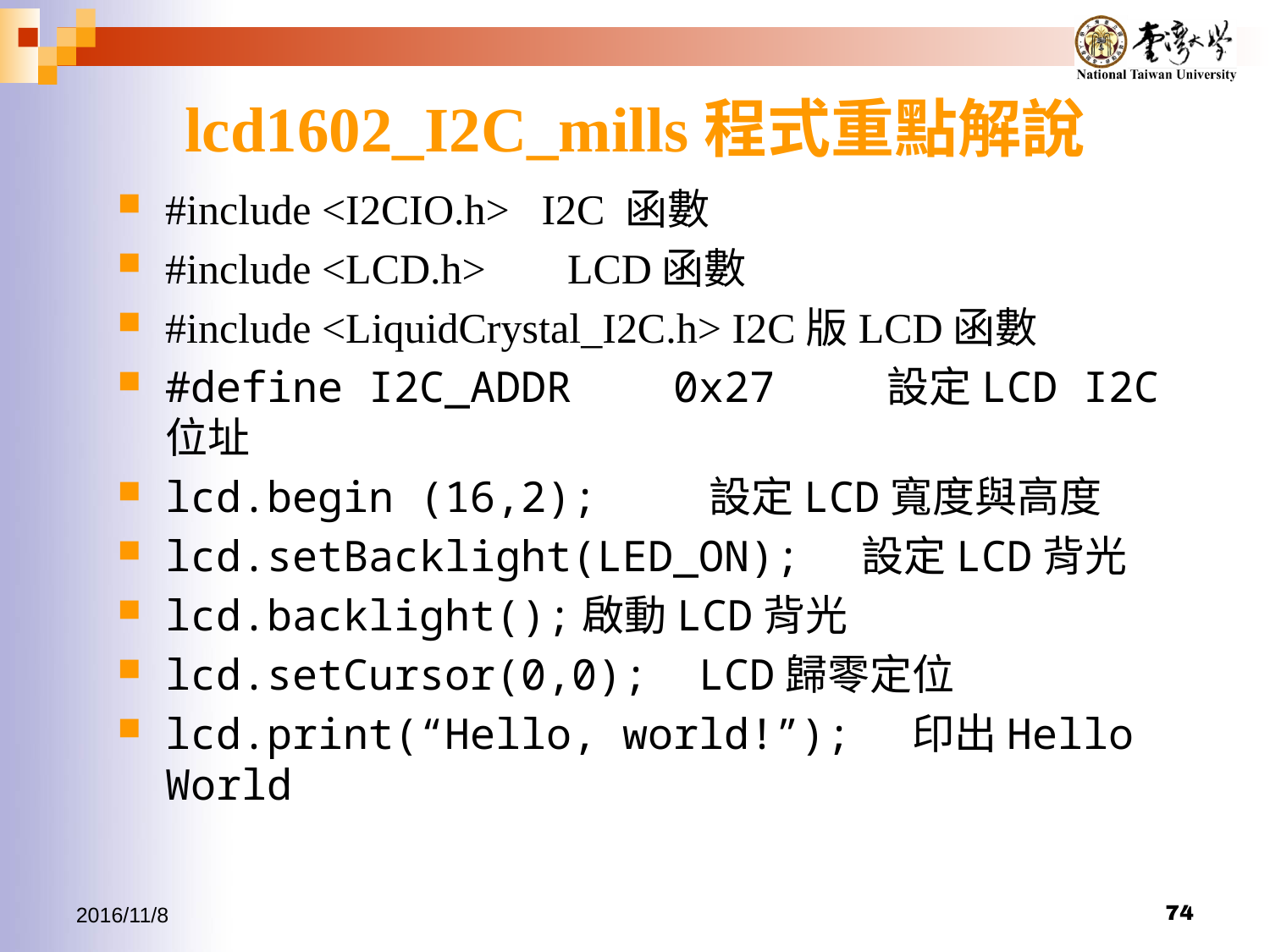

# lcd1602_I2C_mills程式重點解說
#include <I2CIO.h>   I2C 函數
#include <LCD.h>	  LCD函數
#include <LiquidCrystal_I2C.h> I2C版LCD函數
#define I2C_ADDR    0x27    設定LCD I2C位址
lcd.begin (16,2);    設定LCD寬度與高度
lcd.setBacklight(LED_ON);  設定LCD背光
lcd.backlight();啟動LCD背光
lcd.setCursor(0,0);  LCD歸零定位
lcd.print(“Hello, world!”);  印出Hello World

2016/11/8
74